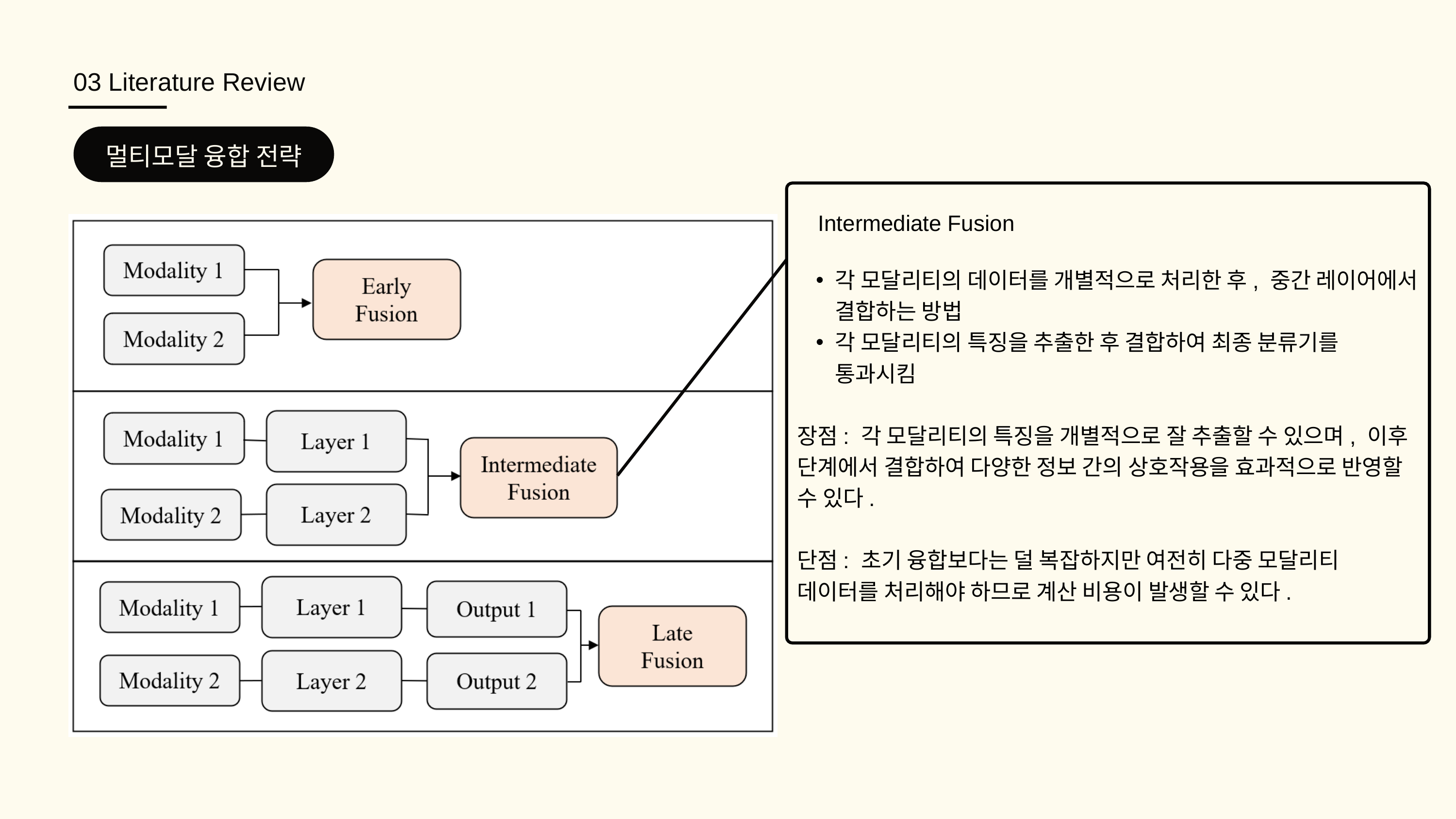

03 Literature Review

멀티모달 융합 전략

Intermediate Fusion

각 모달리티의 데이터를 개별적으로 처리한 후, 중간 레이어에서 결합하는 방법
각 모달리티의 특징을 추출한 후 결합하여 최종 분류기를 통과시킴

장점: 각 모달리티의 특징을 개별적으로 잘 추출할 수 있으며, 이후 단계에서 결합하여 다양한 정보 간의 상호작용을 효과적으로 반영할 수 있다.

단점: 초기 융합보다는 덜 복잡하지만 여전히 다중 모달리티 데이터를 처리해야 하므로 계산 비용이 발생할 수 있다.